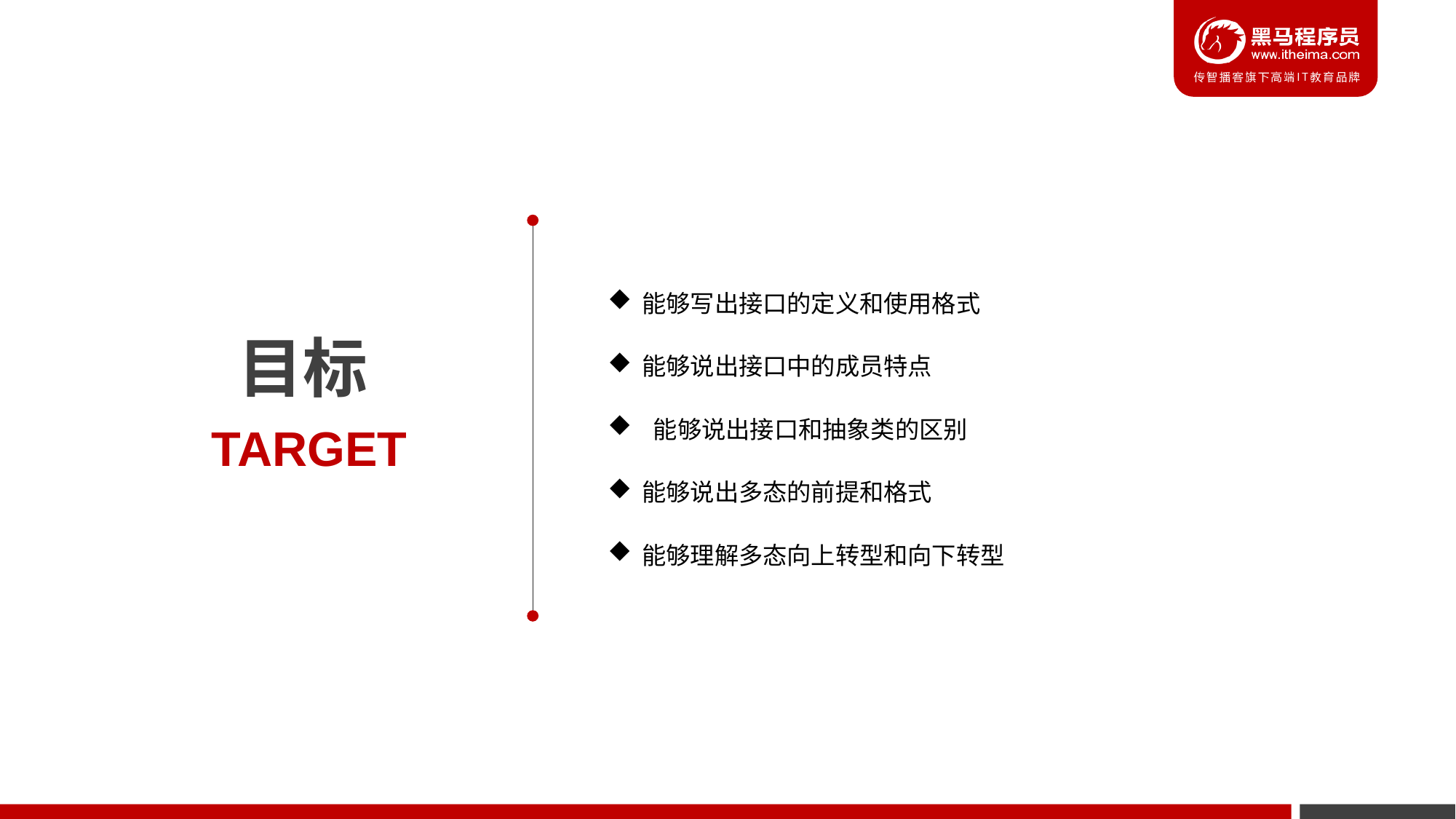

能够写出接口的定义和使用格式
能够说出接口中的成员特点
 能够说出接口和抽象类的区别
能够说出多态的前提和格式
能够理解多态向上转型和向下转型